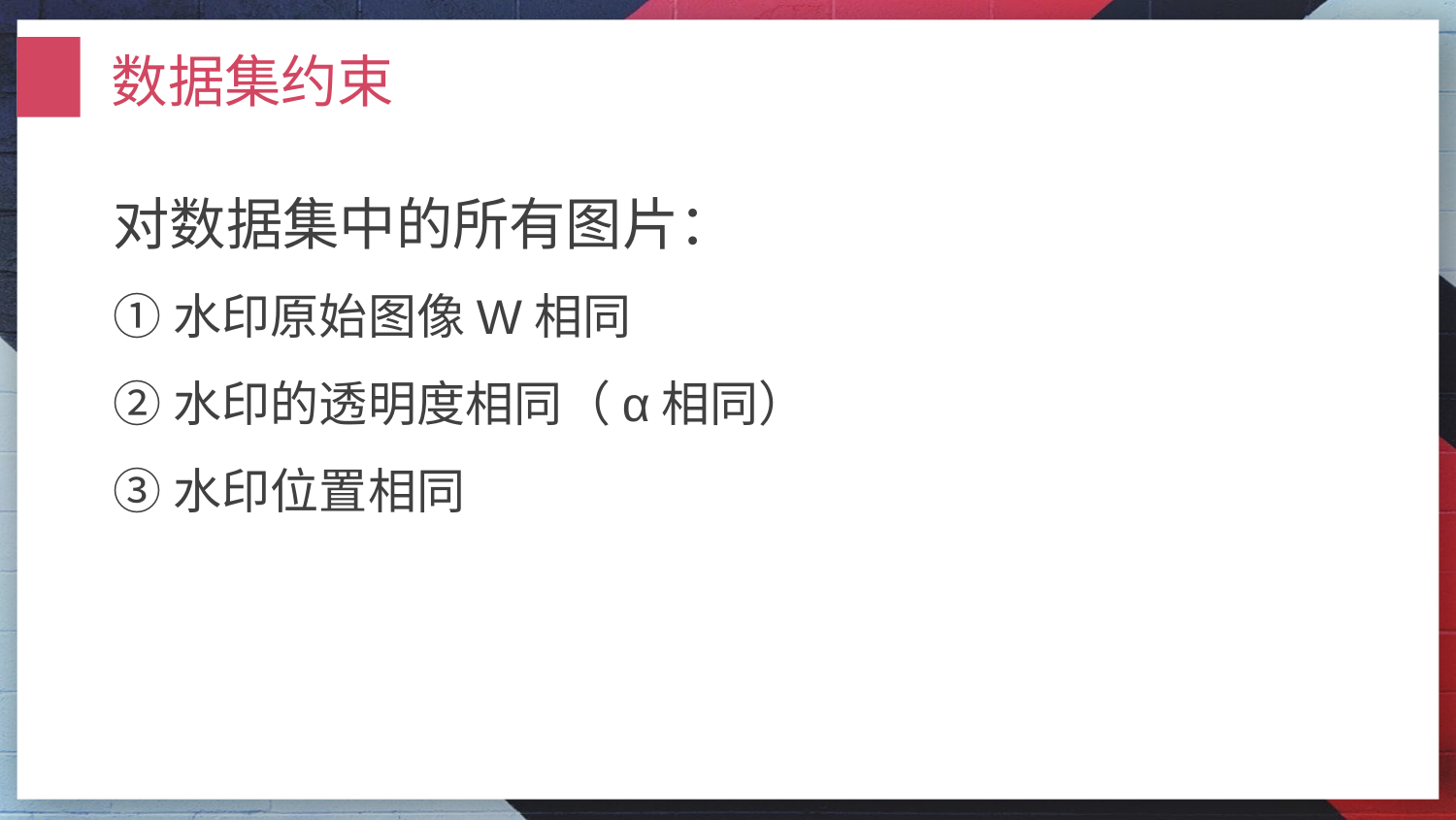

数据集约束
对数据集中的所有图片：
①水印原始图像W相同
②水印的透明度相同（α相同）
③水印位置相同